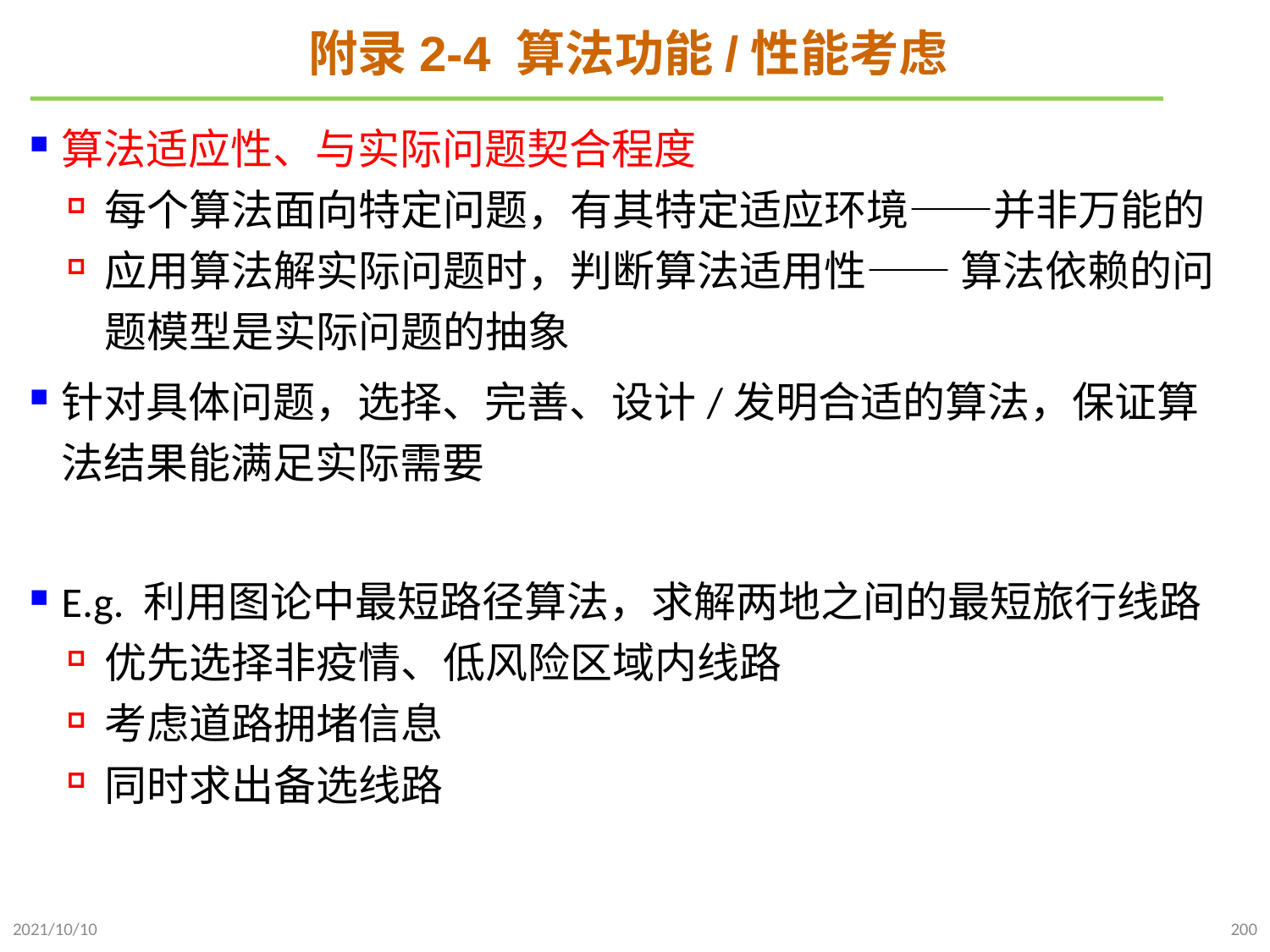

# 附录2-4 算法功能/性能考虑
算法适应性、与实际问题契合程度
每个算法面向特定问题，有其特定适应环境——并非万能的
应用算法解实际问题时，判断算法适用性—— 算法依赖的问题模型是实际问题的抽象
针对具体问题，选择、完善、设计/发明合适的算法，保证算法结果能满足实际需要

E.g. 利用图论中最短路径算法，求解两地之间的最短旅行线路
优先选择非疫情、低风险区域内线路
考虑道路拥堵信息
同时求出备选线路

2021/10/10
200